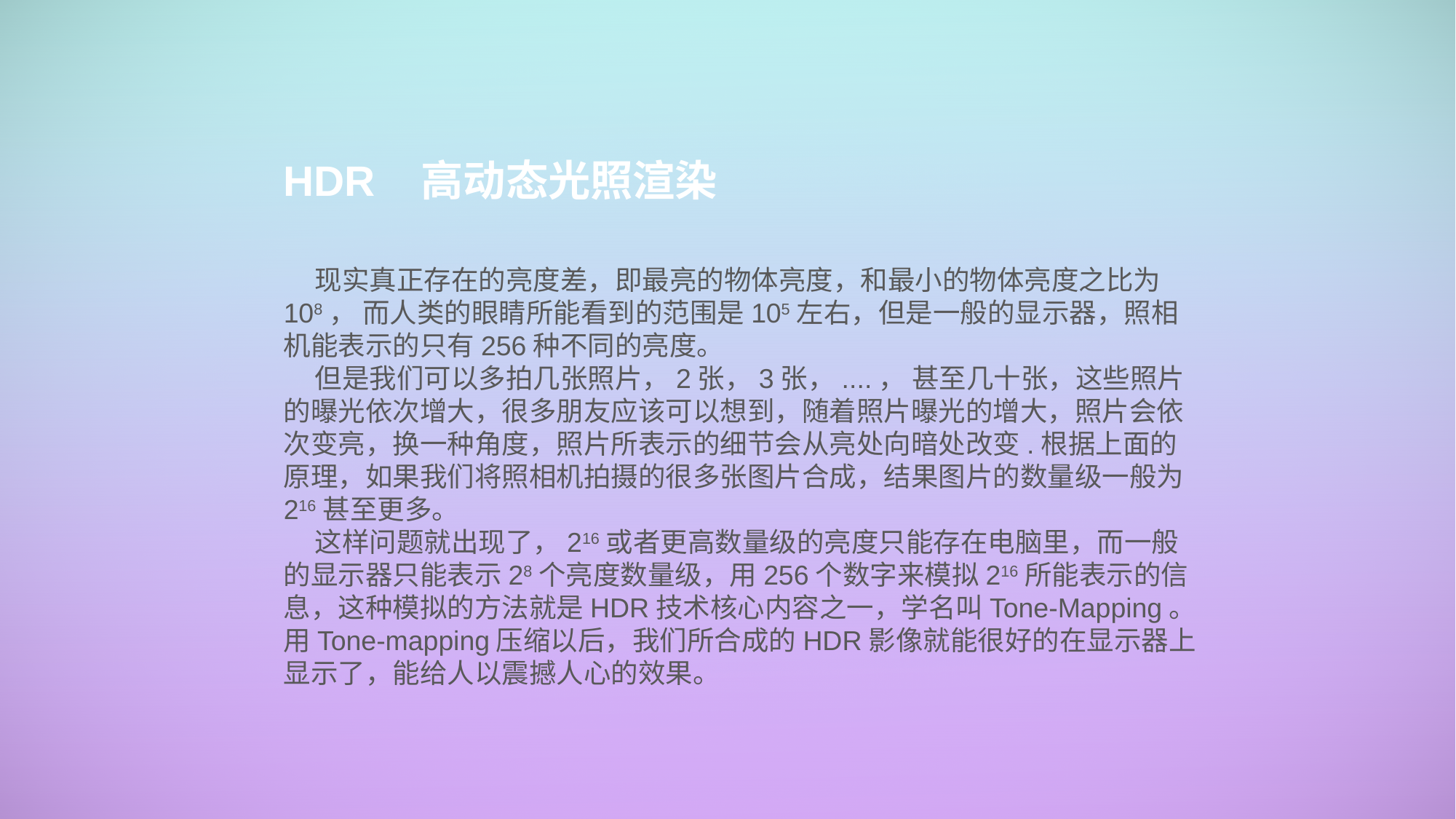

HDR   高动态光照渲染
    现实真正存在的亮度差，即最亮的物体亮度，和最小的物体亮度之比为108， 而人类的眼睛所能看到的范围是105左右，但是一般的显示器，照相机能表示的只有256种不同的亮度。
    但是我们可以多拍几张照片，2张，3张，....， 甚至几十张，这些照片的曝光依次增大，很多朋友应该可以想到，随着照片曝光的增大，照片会依次变亮，换一种角度，照片所表示的细节会从亮处向暗处改变.根据上面的原理，如果我们将照相机拍摄的很多张图片合成，结果图片的数量级一般为216甚至更多。
    这样问题就出现了，216或者更高数量级的亮度只能存在电脑里，而一般的显示器只能表示28个亮度数量级，用256个数字来模拟216所能表示的信息，这种模拟的方法就是HDR技术核心内容之一，学名叫Tone-Mapping。用Tone-mapping压缩以后，我们所合成的HDR影像就能很好的在显示器上显示了，能给人以震撼人心的效果。